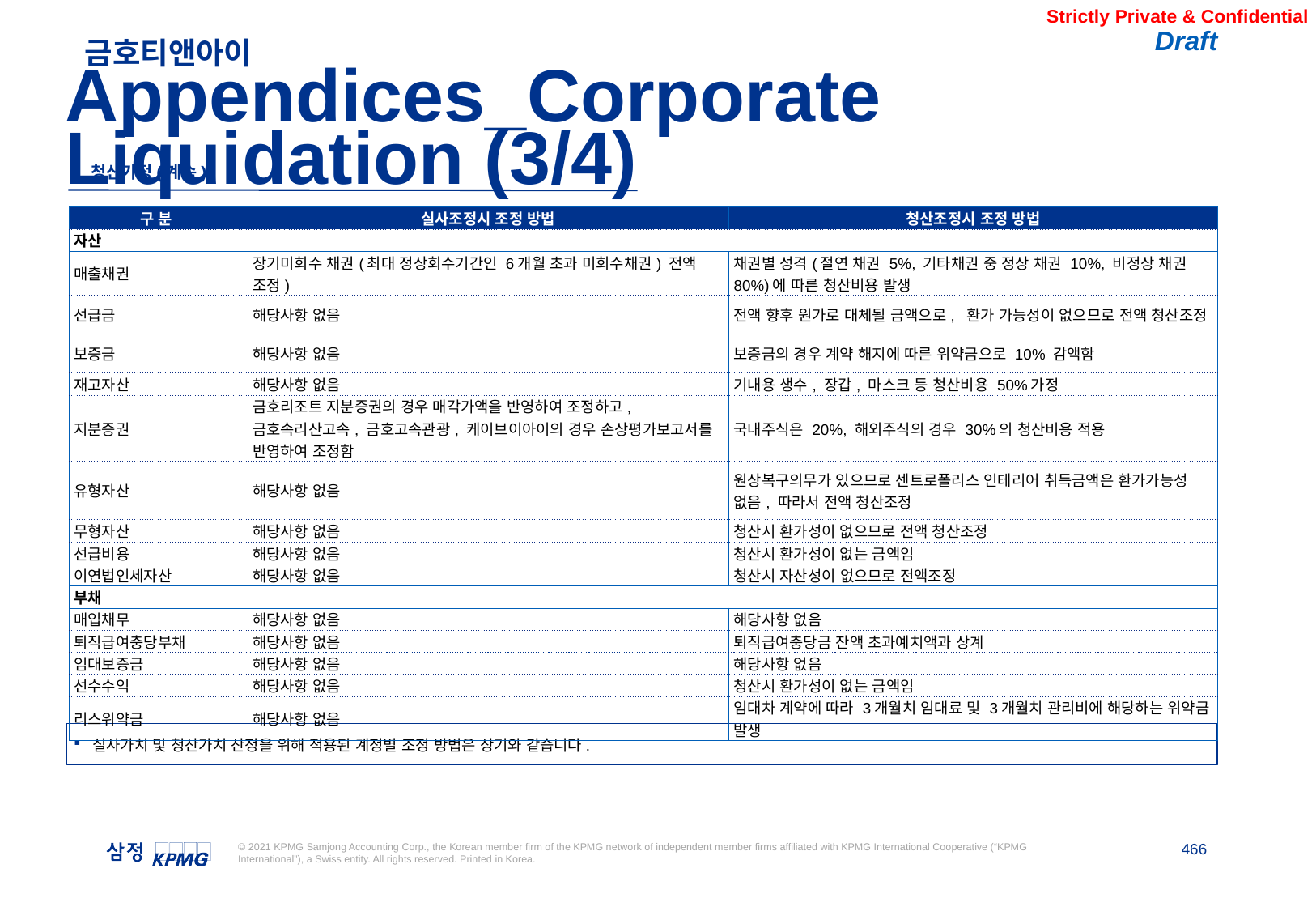

금호티앤아이
Appendices_Corporate Liquidation (3/4)
▌청산가정(계속)

| 구 분 | 실사조정시 조정 방법 | 청산조정시 조정 방법 |
| --- | --- | --- |
| 자산 |  |  |
| 매출채권 | 장기미회수 채권(최대 정상회수기간인 6개월 초과 미회수채권) 전액 조정) | 채권별 성격(절연 채권 5%, 기타채권 중 정상 채권 10%, 비정상 채권 80%)에 따른 청산비용 발생 |
| 선급금 | 해당사항 없음 | 전액 향후 원가로 대체될 금액으로, 환가 가능성이 없으므로 전액 청산조정 |
| 보증금 | 해당사항 없음 | 보증금의 경우 계약 해지에 따른 위약금으로 10% 감액함 |
| 재고자산 | 해당사항 없음 | 기내용 생수, 장갑, 마스크 등 청산비용 50%가정 |
| 지분증권 | 금호리조트 지분증권의 경우 매각가액을 반영하여 조정하고, 금호속리산고속, 금호고속관광, 케이브이아이의 경우 손상평가보고서를 반영하여 조정함 | 국내주식은 20%, 해외주식의 경우 30%의 청산비용 적용 |
| 유형자산 | 해당사항 없음 | 원상복구의무가 있으므로 센트로폴리스 인테리어 취득금액은 환가가능성 없음, 따라서 전액 청산조정 |
| 무형자산 | 해당사항 없음 | 청산시 환가성이 없으므로 전액 청산조정 |
| 선급비용 | 해당사항 없음 | 청산시 환가성이 없는 금액임 |
| 이연법인세자산 | 해당사항 없음 | 청산시 자산성이 없으므로 전액조정 |
| 부채 |  |  |
| 매입채무 | 해당사항 없음 | 해당사항 없음 |
| 퇴직급여충당부채 | 해당사항 없음 | 퇴직급여충당금 잔액 초과예치액과 상계 |
| 임대보증금 | 해당사항 없음 | 해당사항 없음 |
| 선수수익 | 해당사항 없음 | 청산시 환가성이 없는 금액임 |
| 리스위약금 | 해당사항 없음 | 임대차 계약에 따라 3개월치 임대료 및 3개월치 관리비에 해당하는 위약금 발생 |
실사가치 및 청산가치 산정을 위해 적용된 계정별 조정 방법은 상기와 같습니다.